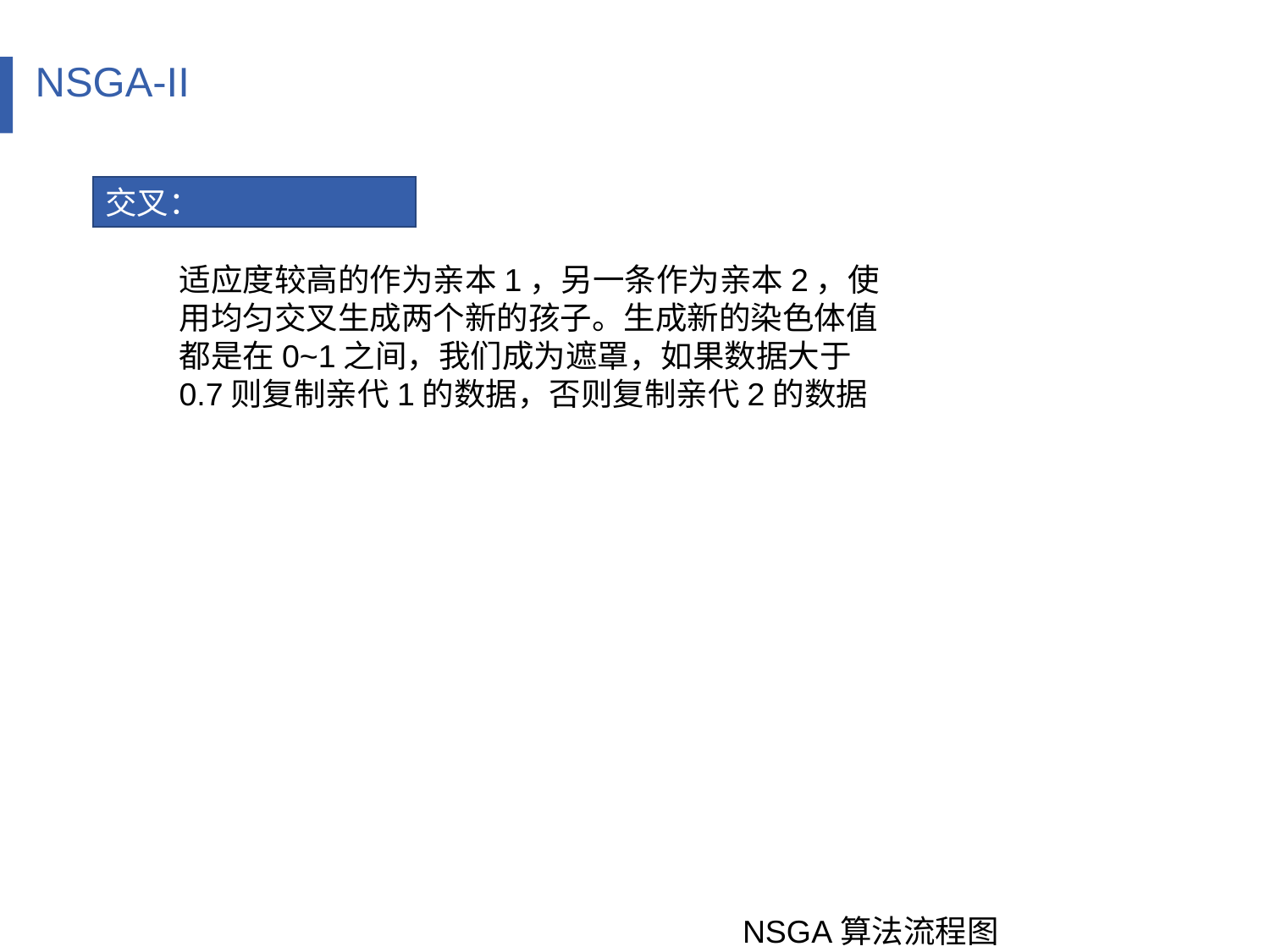

NSGA-II

交叉：
适应度较高的作为亲本1，另一条作为亲本2，使用均匀交叉生成两个新的孩子。生成新的染色体值都是在0~1之间，我们成为遮罩，如果数据大于0.7则复制亲代1的数据，否则复制亲代2的数据
         NSGA算法流程图